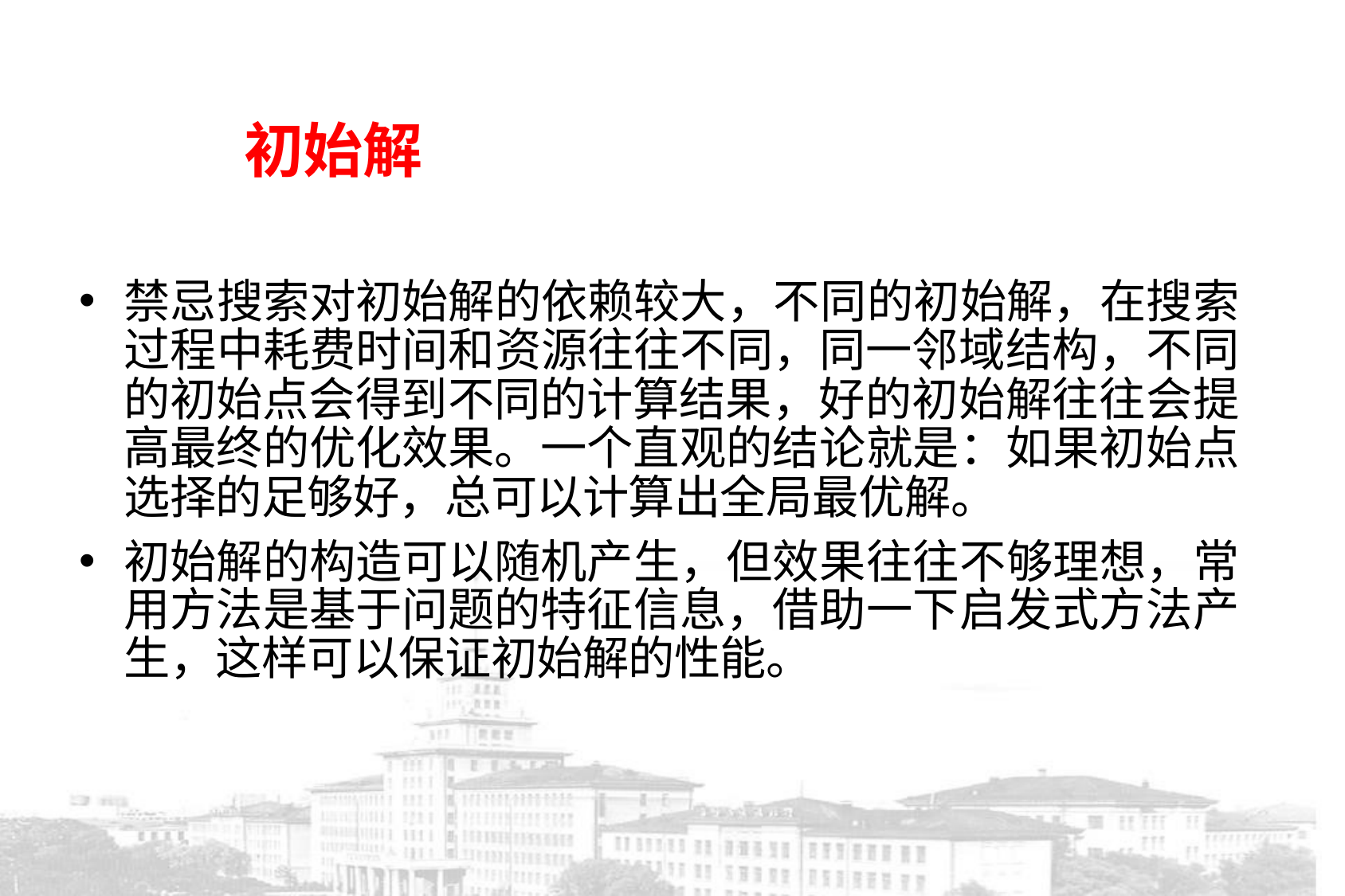

# 初始解
禁忌搜索对初始解的依赖较大，不同的初始解，在搜索过程中耗费时间和资源往往不同，同一邻域结构，不同的初始点会得到不同的计算结果，好的初始解往往会提高最终的优化效果。一个直观的结论就是：如果初始点选择的足够好，总可以计算出全局最优解。
初始解的构造可以随机产生，但效果往往不够理想，常用方法是基于问题的特征信息，借助一下启发式方法产生，这样可以保证初始解的性能。